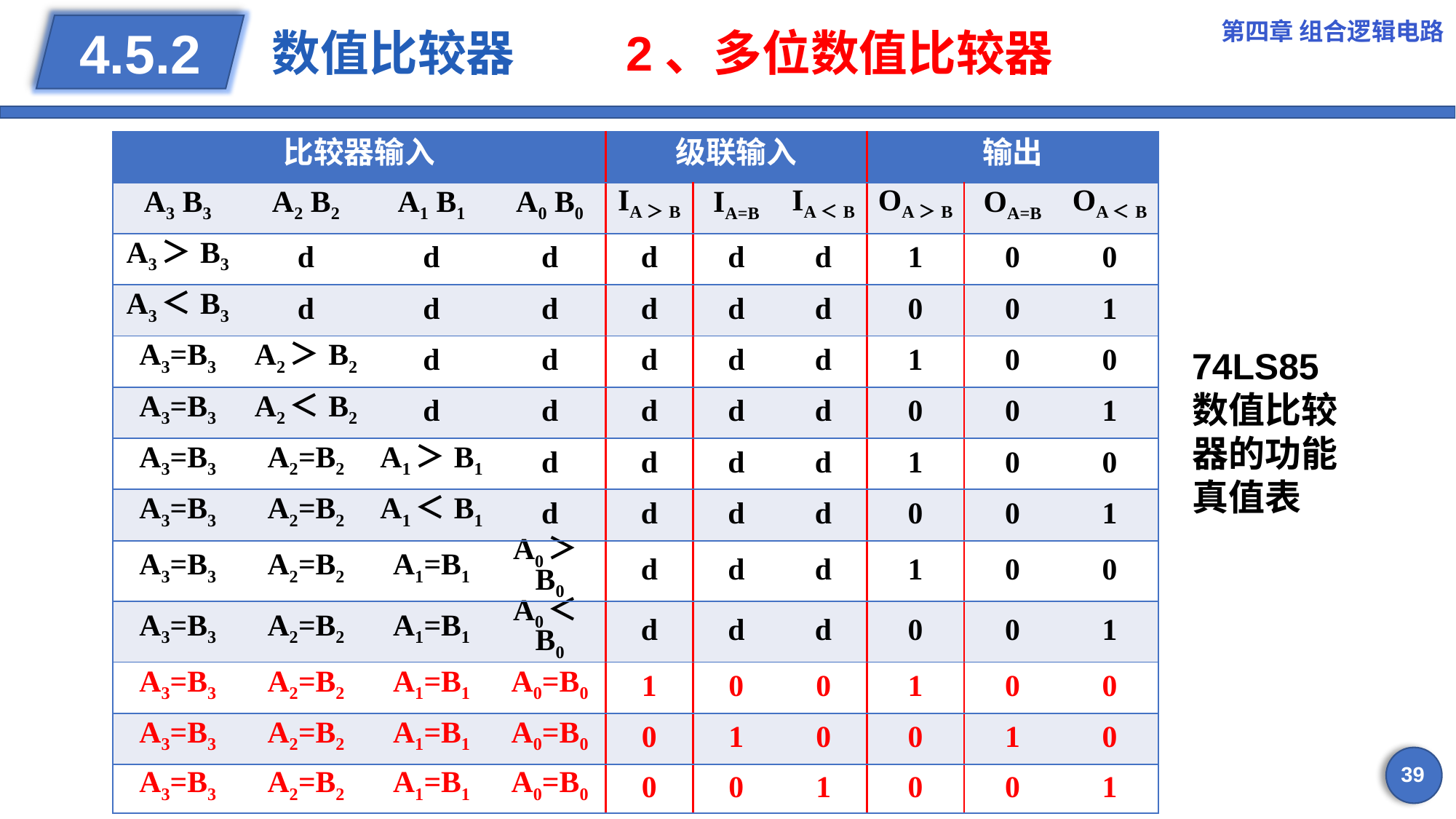

第四章 组合逻辑电路
# 数值比较器         2、多位数值比较器
4.5.2
| 比较器输入 |  |  |  | 级联输入 |  |  | 输出 |  |  |
| --- | --- | --- | --- | --- | --- | --- | --- | --- | --- |
| A3 B3 | A2 B2 | A1 B1 | A0 B0 | IA＞B | IA=B | IA＜B | OA＞B | OA=B | OA＜B |
| A3＞B3 | d | d | d | d | d | d | 1 | 0 | 0 |
| A3＜B3 | d | d | d | d | d | d | 0 | 0 | 1 |
| A3=B3 | A2＞B2 | d | d | d | d | d | 1 | 0 | 0 |
| A3=B3 | A2＜B2 | d | d | d | d | d | 0 | 0 | 1 |
| A3=B3 | A2=B2 | A1＞B1 | d | d | d | d | 1 | 0 | 0 |
| A3=B3 | A2=B2 | A1＜B1 | d | d | d | d | 0 | 0 | 1 |
| A3=B3 | A2=B2 | A1=B1 | A0＞B0 | d | d | d | 1 | 0 | 0 |
| A3=B3 | A2=B2 | A1=B1 | A0＜B0 | d | d | d | 0 | 0 | 1 |
| A3=B3 | A2=B2 | A1=B1 | A0=B0 | 1 | 0 | 0 | 1 | 0 | 0 |
| A3=B3 | A2=B2 | A1=B1 | A0=B0 | 0 | 1 | 0 | 0 | 1 | 0 |
| A3=B3 | A2=B2 | A1=B1 | A0=B0 | 0 | 0 | 1 | 0 | 0 | 1 |
74LS85数值比较器的功能真值表
39